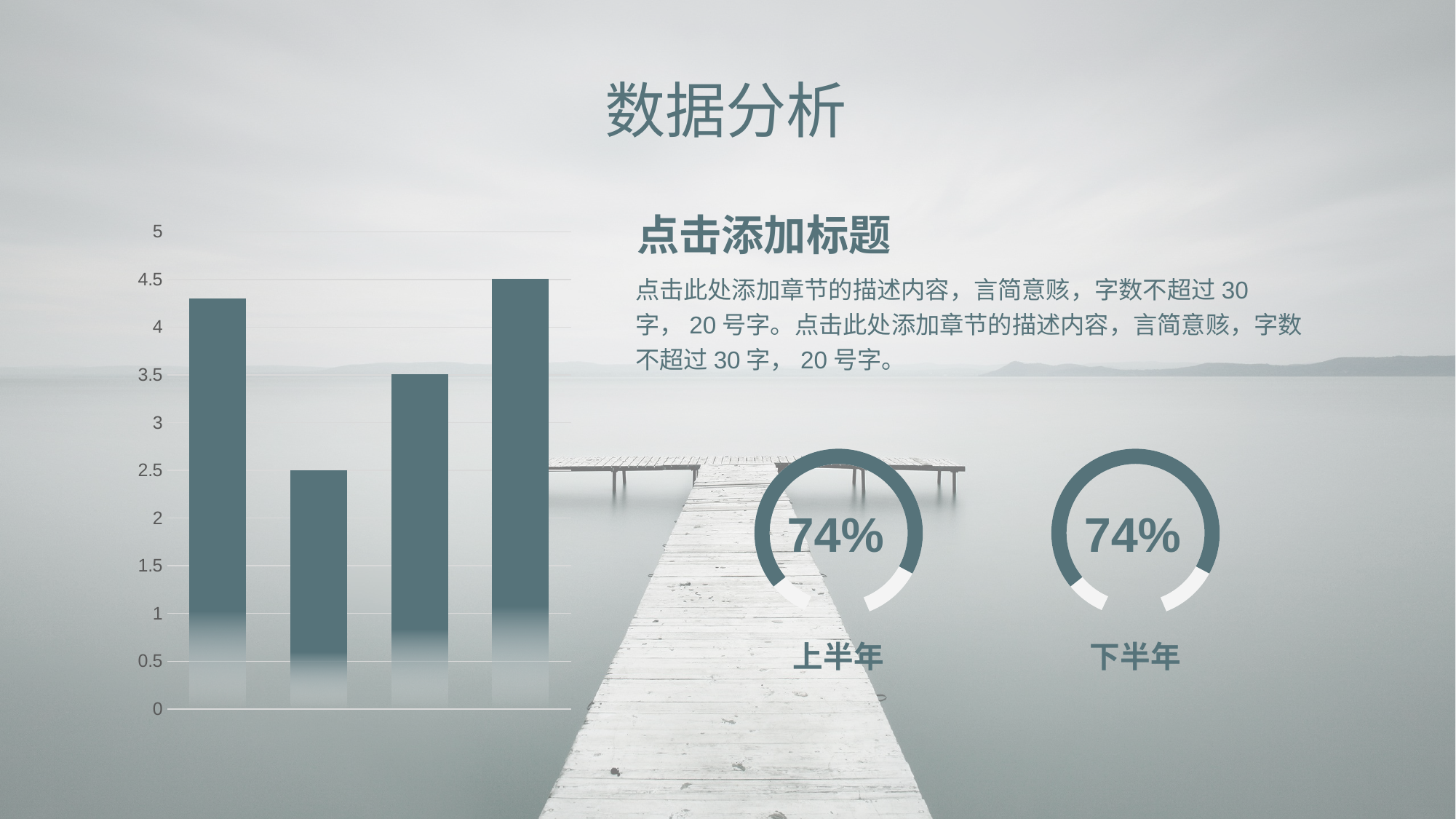

数据分析
点击添加标题

### Chart

| Category | Series 1 |
|---|---|
| Category 1 | 4.3 |
| Category 2 | 2.5 |
| Category 3 | 3.5 |
| Category 4 | 4.5 |
点击此处添加章节的描述内容，言简意赅，字数不超过30字，20号字。点击此处添加章节的描述内容，言简意赅，字数不超过30字，20号字。

74%
74%
上半年
下半年